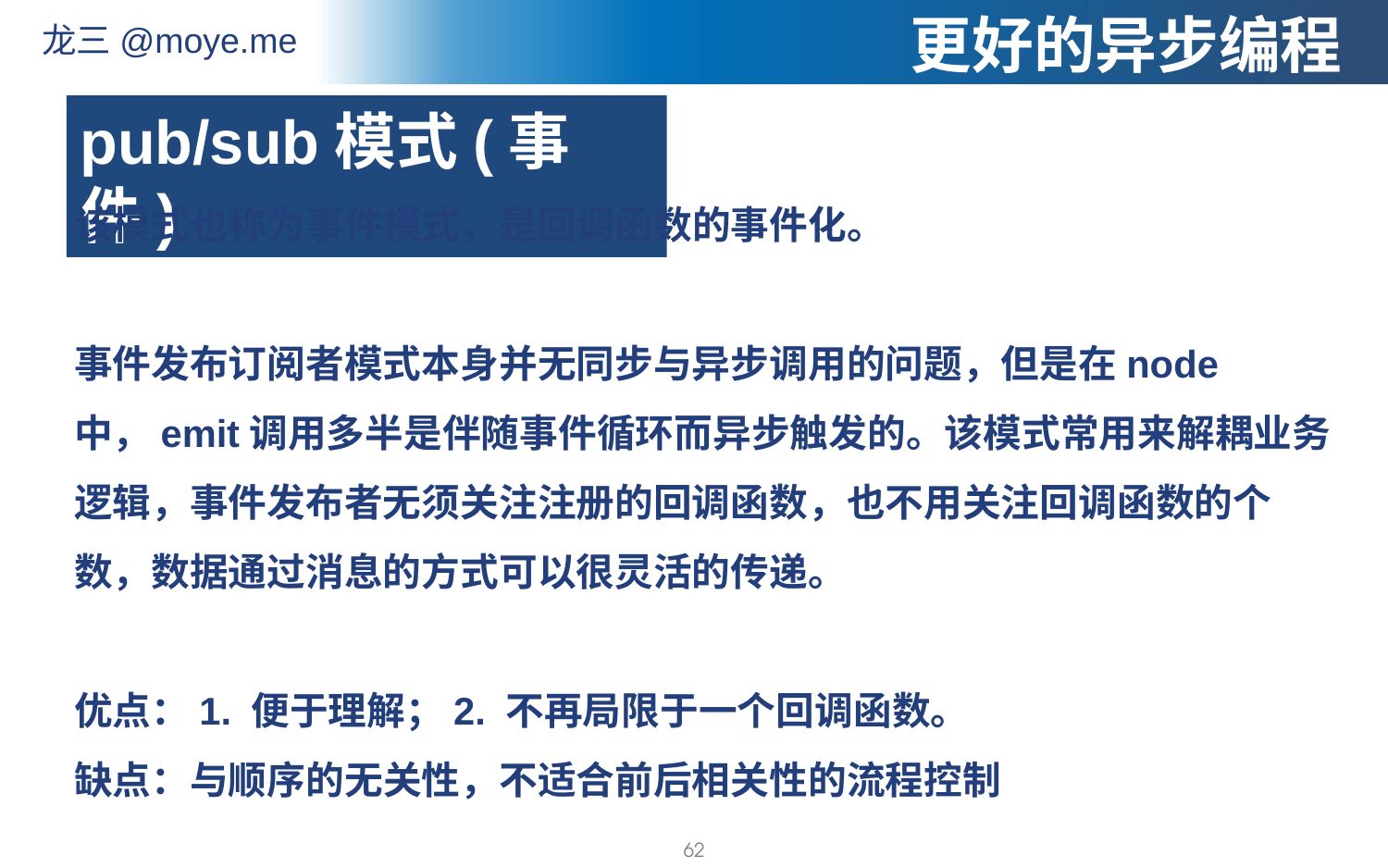

更好的异步编程
pub/sub模式(事件)

该模式也称为事件模式，是回调函数的事件化。

事件发布订阅者模式本身并无同步与异步调用的问题，但是在node中，emit调用多半是伴随事件循环而异步触发的。该模式常用来解耦业务逻辑，事件发布者无须关注注册的回调函数，也不用关注回调函数的个数，数据通过消息的方式可以很灵活的传递。

优点：1. 便于理解；2. 不再局限于一个回调函数。
缺点：与顺序的无关性，不适合前后相关性的流程控制
62